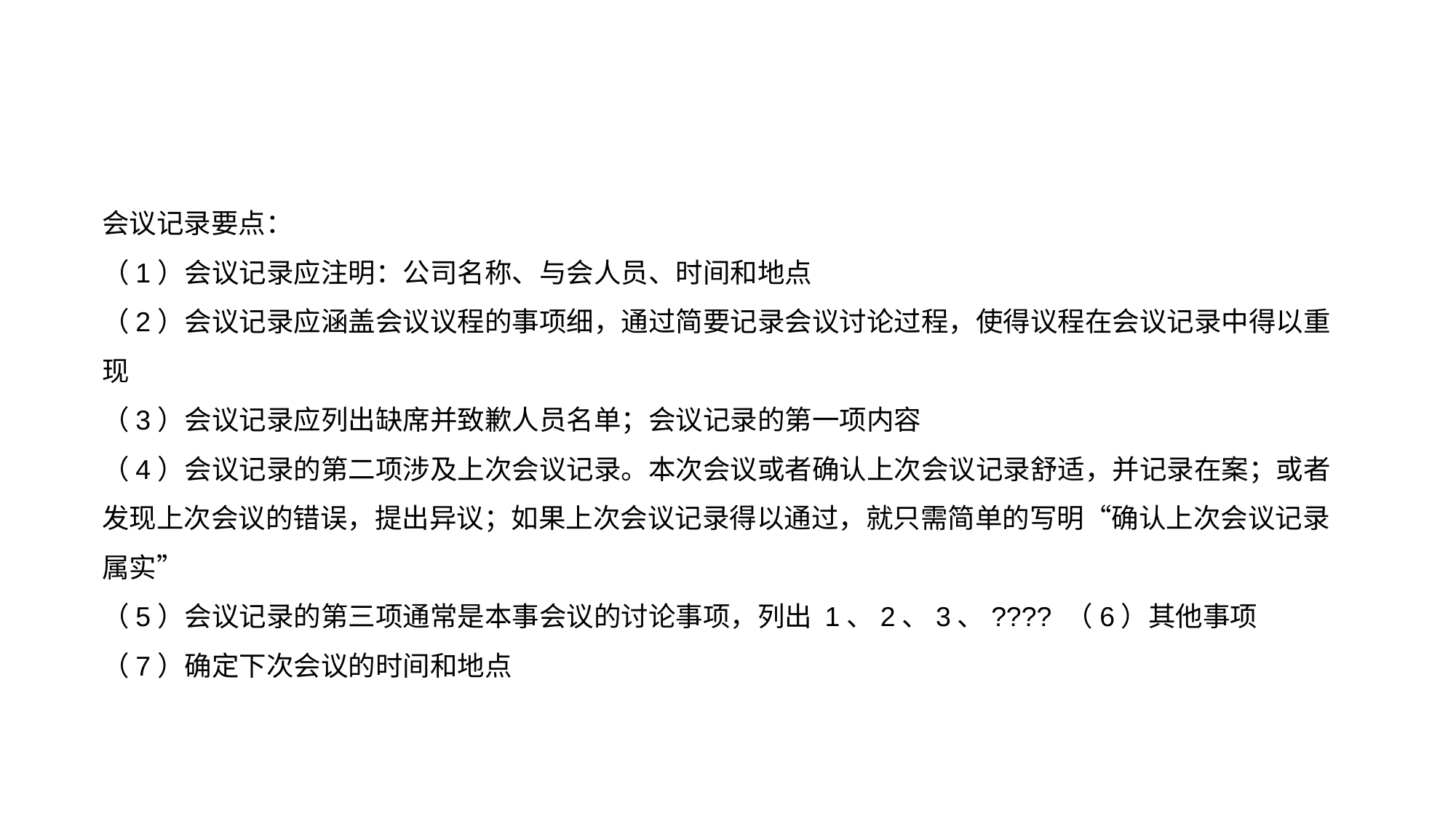

会议记录要点：
（1）会议记录应注明：公司名称、与会人员、时间和地点
（2）会议记录应涵盖会议议程的事项细，通过简要记录会议讨论过程，使得议程在会议记录中得以重现
（3）会议记录应列出缺席并致歉人员名单；会议记录的第一项内容
（4）会议记录的第二项涉及上次会议记录。本次会议或者确认上次会议记录舒适，并记录在案；或者发现上次会议的错误，提出异议；如果上次会议记录得以通过，就只需简单的写明“确认上次会议记录属实”
（5）会议记录的第三项通常是本事会议的讨论事项，列出 1、2、3、???? （6）其他事项
（7）确定下次会议的时间和地点